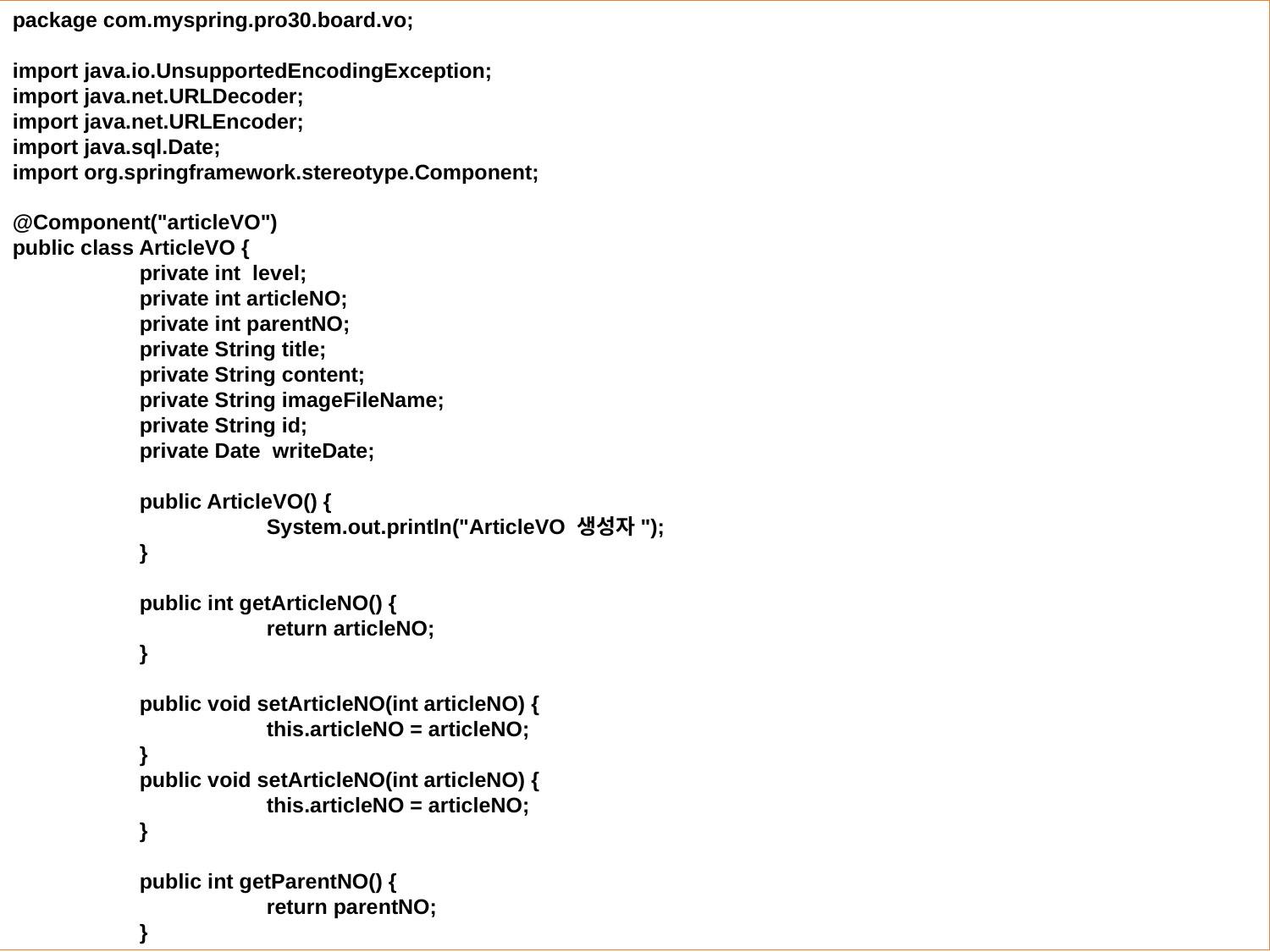

package com.myspring.pro30.board.vo;

import java.io.UnsupportedEncodingException;
import java.net.URLDecoder;
import java.net.URLEncoder;
import java.sql.Date;
import org.springframework.stereotype.Component;

@Component("articleVO")
public class ArticleVO {
	private int  level;
	private int articleNO;
	private int parentNO;
	private String title;
	private String content;
	private String imageFileName;
	private String id;
	private Date  writeDate;

	public ArticleVO() {
		System.out.println("ArticleVO 생성자");
	}

	public int getArticleNO() {
		return articleNO;
	}

	public void setArticleNO(int articleNO) {
		this.articleNO = articleNO;
	}
	public void setArticleNO(int articleNO) {
		this.articleNO = articleNO;
	}

	public int getParentNO() {
		return parentNO;
	}
30장 스프링으로 답변형 게시판 만들기
30.2 마이바티스 관련 XML 설정하기